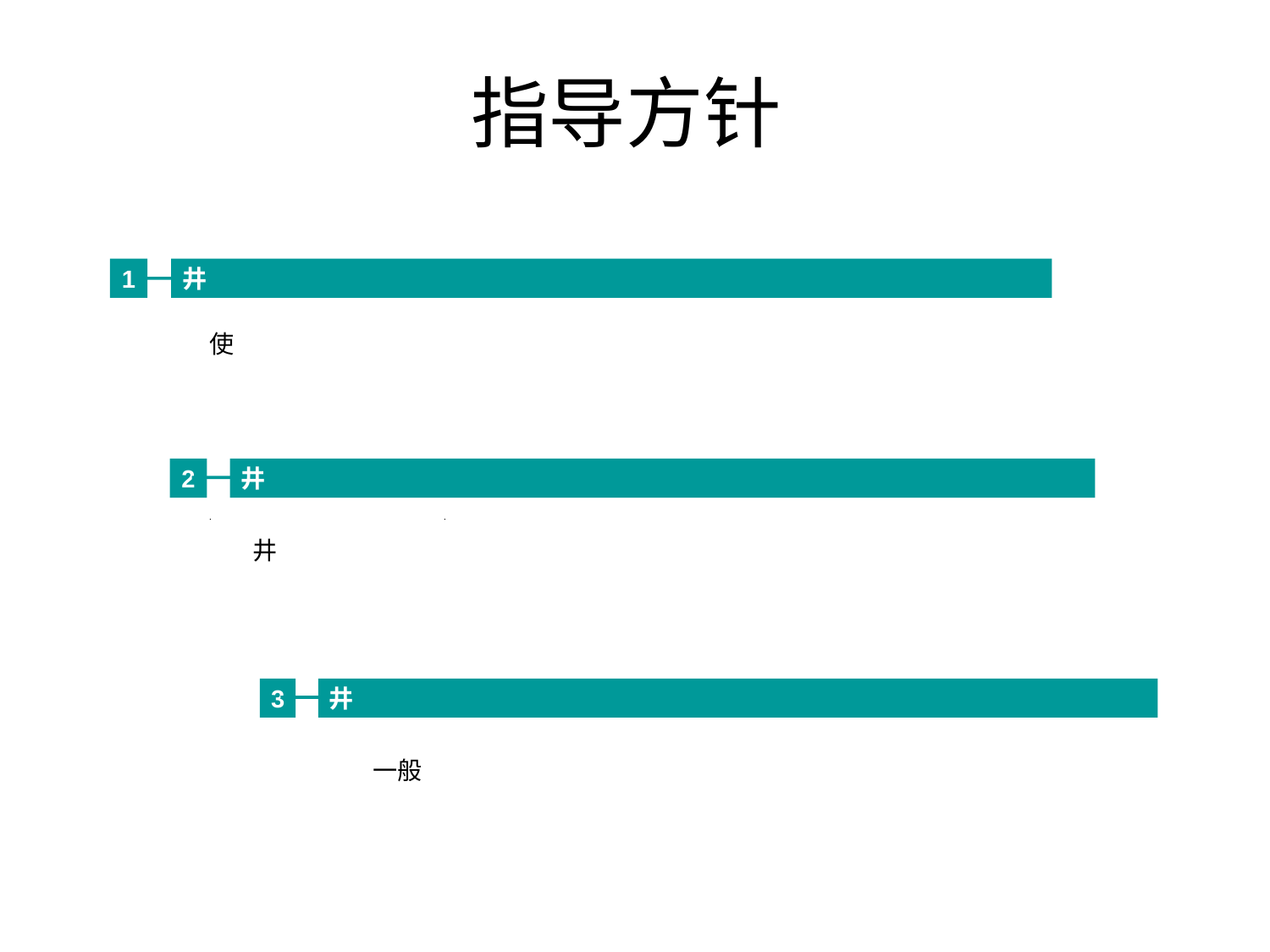

指导方针
1

井

使
2

井

井

3

井

一般